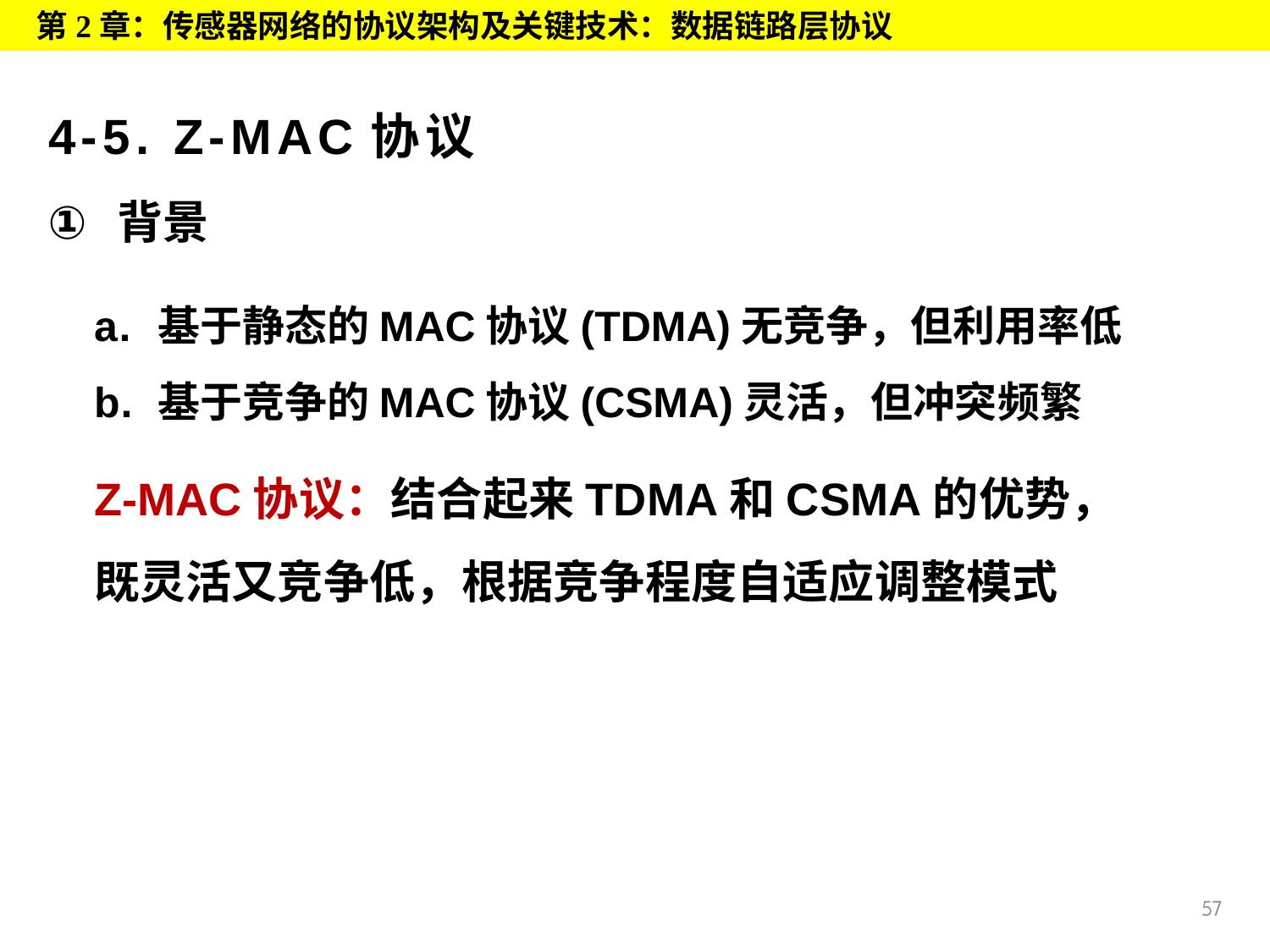

第2章：传感器网络的协议架构及关键技术：数据链路层协议
# 4-5. Z-MAC协议
 背景
基于静态的MAC协议(TDMA)无竞争，但利用率低
基于竞争的MAC协议(CSMA)灵活，但冲突频繁
Z-MAC协议：结合起来TDMA和CSMA的优势，既灵活又竞争低，根据竞争程度自适应调整模式
57